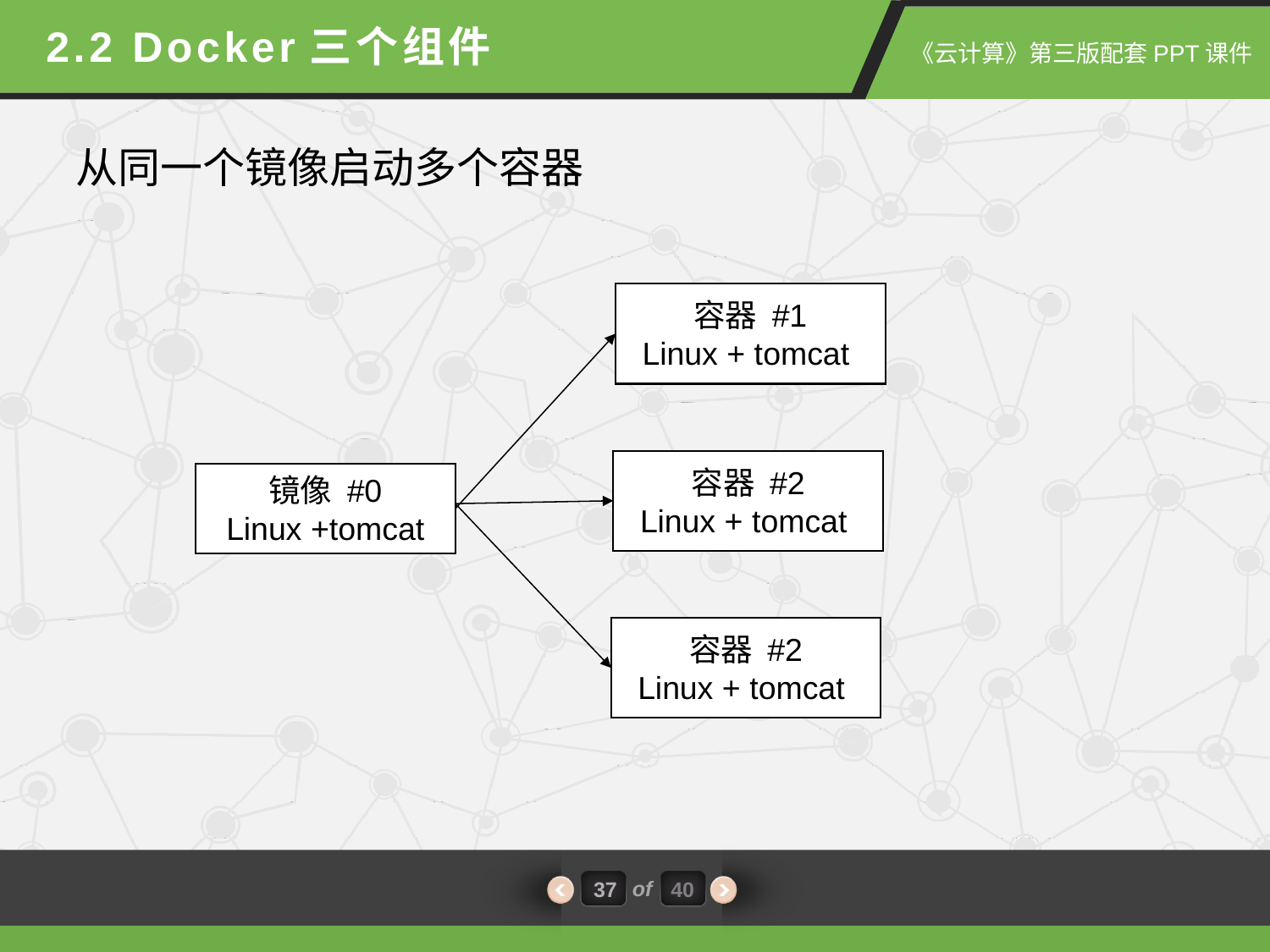

2.2 Docker三个组件
从同一个镜像启动多个容器
容器 #1
Linux + tomcat
容器 #2
Linux + tomcat
镜像 #0
Linux +tomcat
容器 #2
Linux + tomcat
37